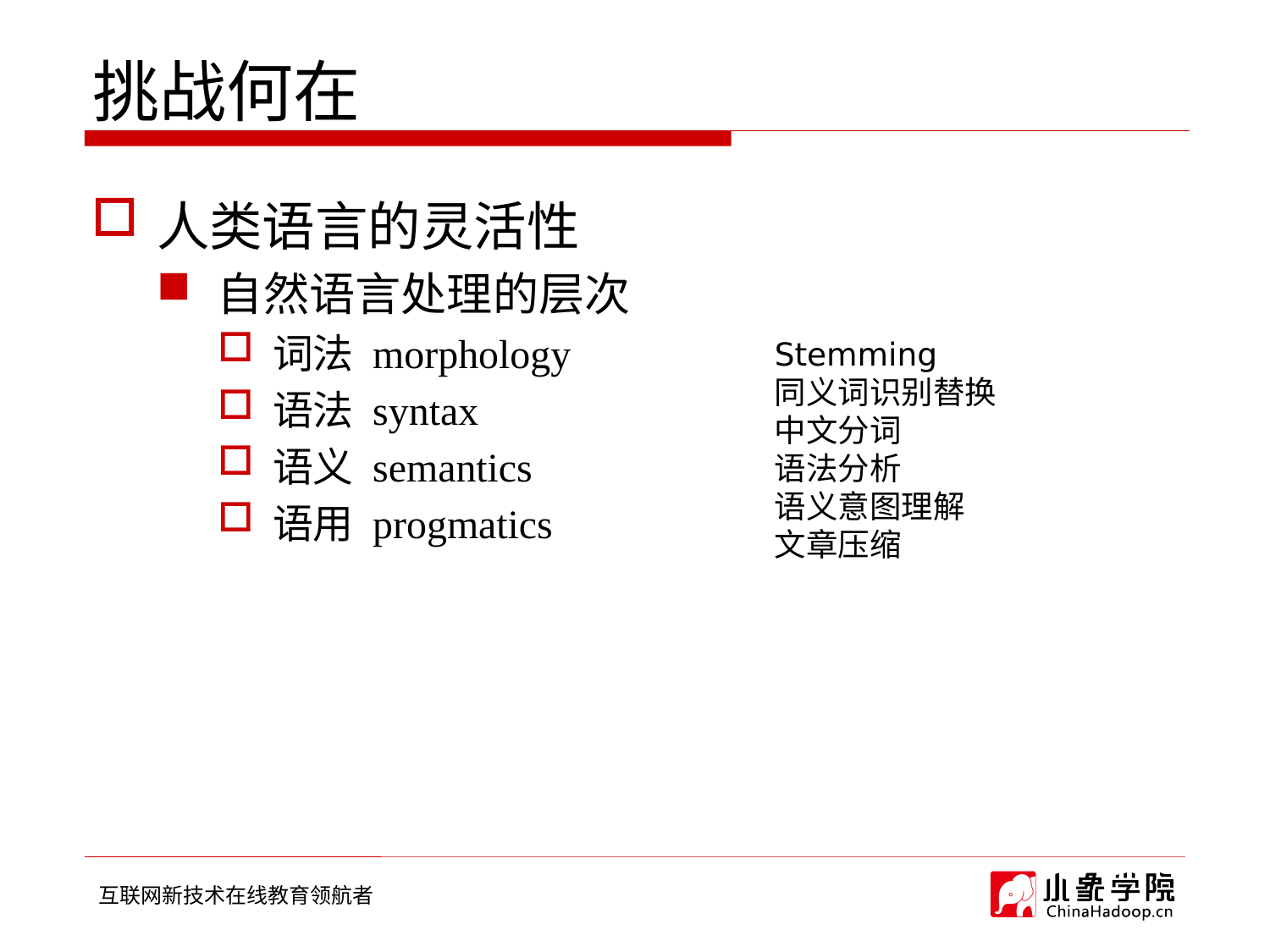

# 挑战何在
人类语言的灵活性
自然语言处理的层次
词法 morphology
语法 syntax
语义 semantics
语用 progmatics
Stemming
同义词识别替换
中文分词
语法分析
语义意图理解
文章压缩